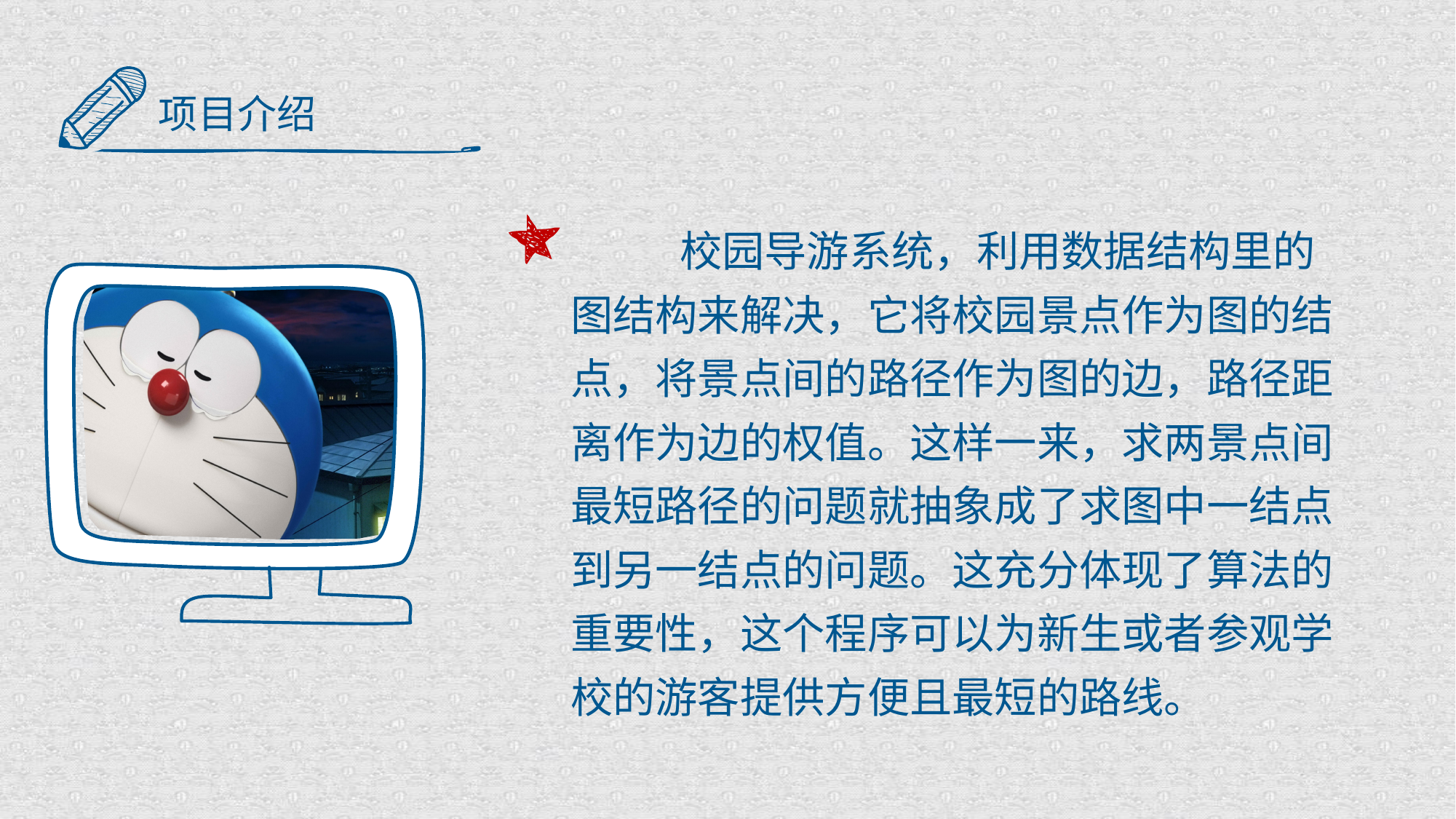

项目介绍

	校园导游系统，利用数据结构里的图结构来解决，它将校园景点作为图的结点，将景点间的路径作为图的边，路径距离作为边的权值。这样一来，求两景点间最短路径的问题就抽象成了求图中一结点到另一结点的问题。这充分体现了算法的重要性，这个程序可以为新生或者参观学校的游客提供方便且最短的路线。